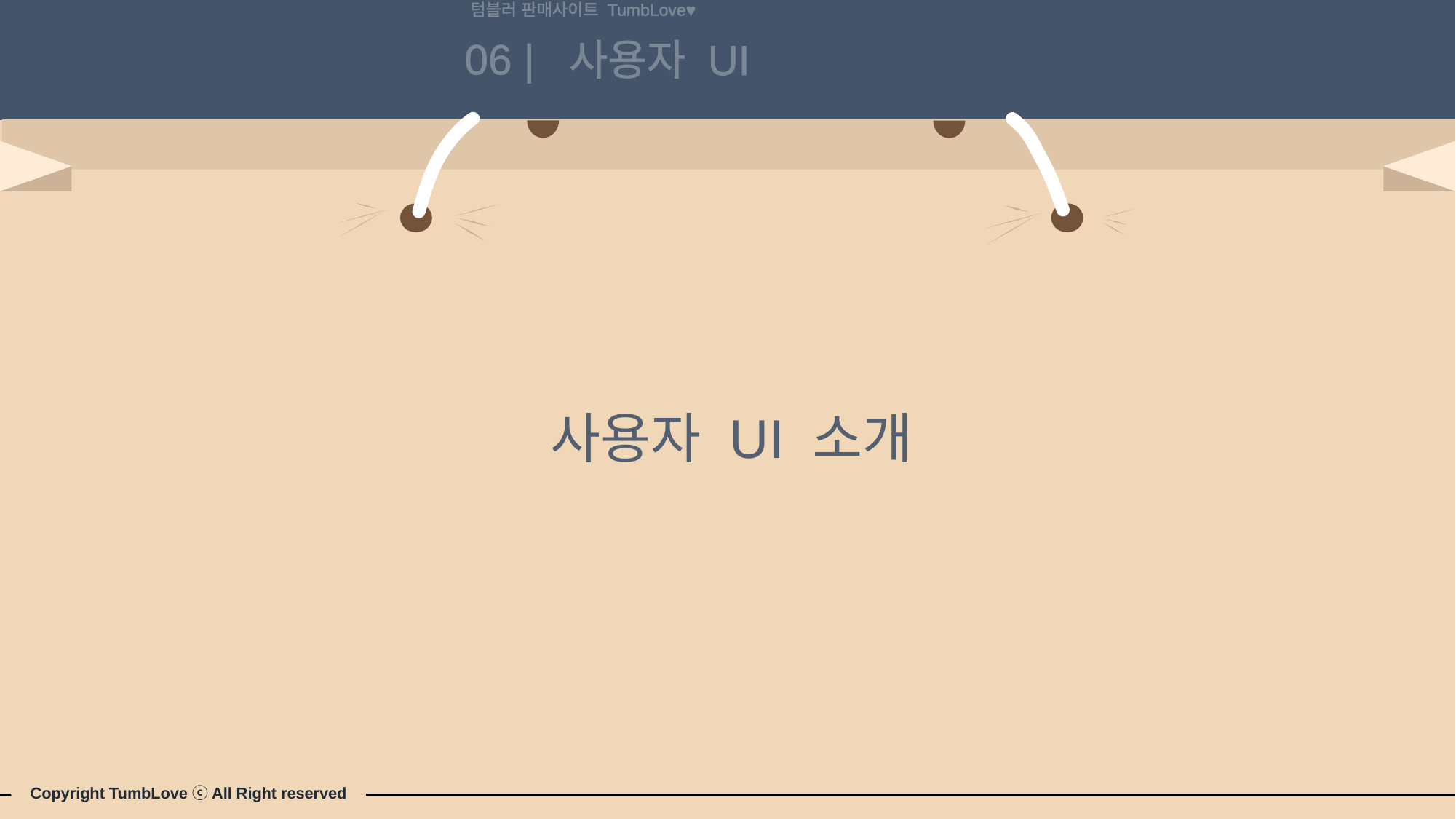

텀블러 판매사이트 TumbLove♥
06 |
사용자 UI

사용자 UI 소개
Copyright TumbLove ⓒ All Right reserved